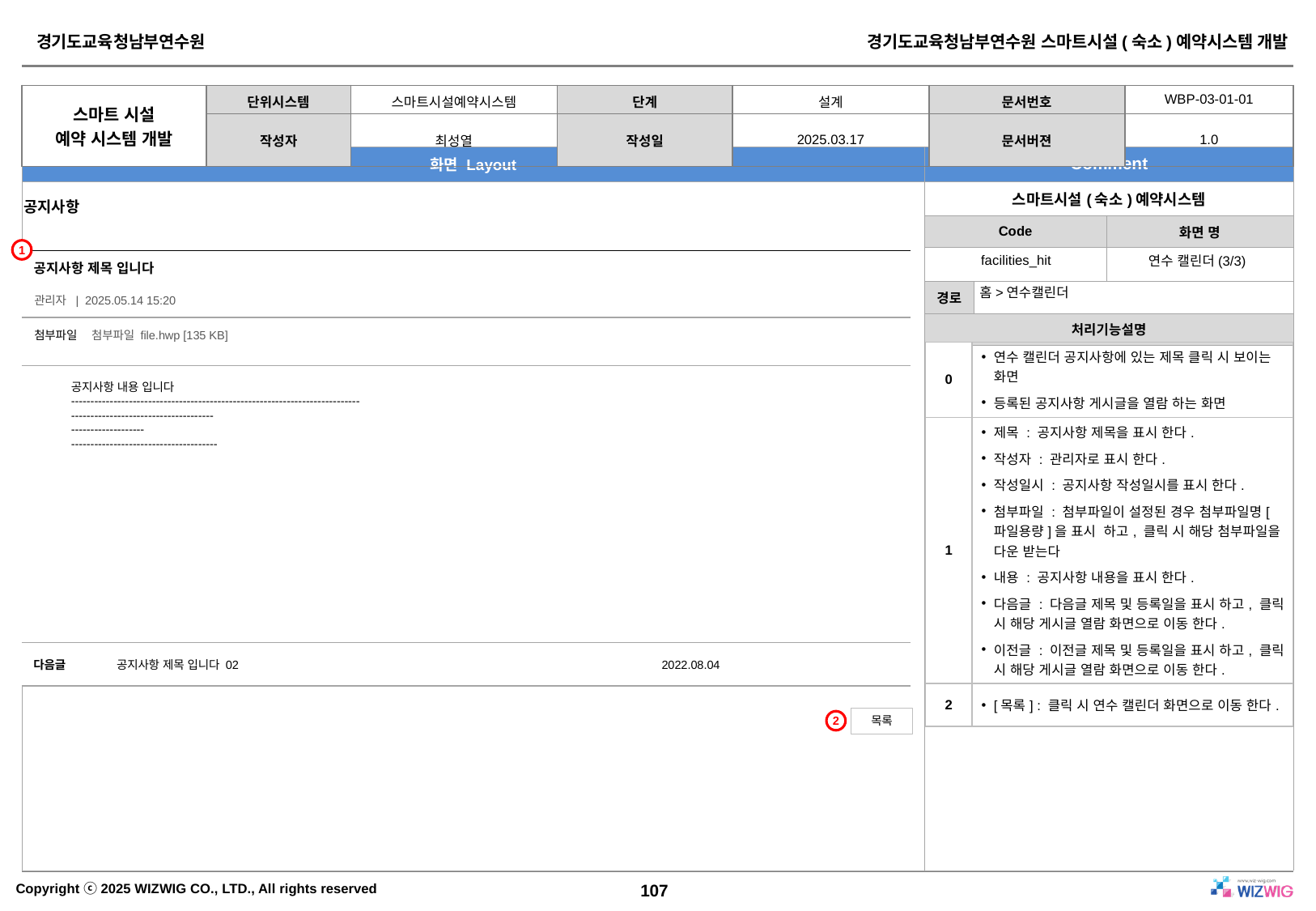

공지사항
1
facilities_hit
연수 캘린더(3/3)
|  |
| --- |
|  |
|  |
|  |
공지사항 제목 입니다
홈>연수캘린더
관리자  |  2025.05.14 15:20
첨부파일
첨부파일 file.hwp [135 KB]
| 0 | 연수 캘린더 공지사항에 있는 제목 클릭 시 보이는 화면 등록된 공지사항 게시글을 열람 하는 화면 |
| --- | --- |
| 1 | 제목 : 공지사항 제목을 표시 한다. 작성자 : 관리자로 표시 한다. 작성일시 : 공지사항 작성일시를 표시 한다. 첨부파일 : 첨부파일이 설정된 경우 첨부파일명[파일용량]을 표시 하고, 클릭 시 해당 첨부파일을 다운 받는다 내용 : 공지사항 내용을 표시 한다. 다음글 : 다음글 제목 및 등록일을 표시 하고, 클릭 시 해당 게시글 열람 화면으로 이동 한다. 이전글 : 이전글 제목 및 등록일을 표시 하고, 클릭 시 해당 게시글 열람 화면으로 이동 한다. |
| 2 | [목록] : 클릭 시 연수 캘린더 화면으로 이동 한다. |
공지사항 내용 입니다
---------------------------------------------------------------------------
-------------------------------------
-------------------
--------------------------------------
다음글
공지사항 제목 입니다 02
2022.08.04
목록
2